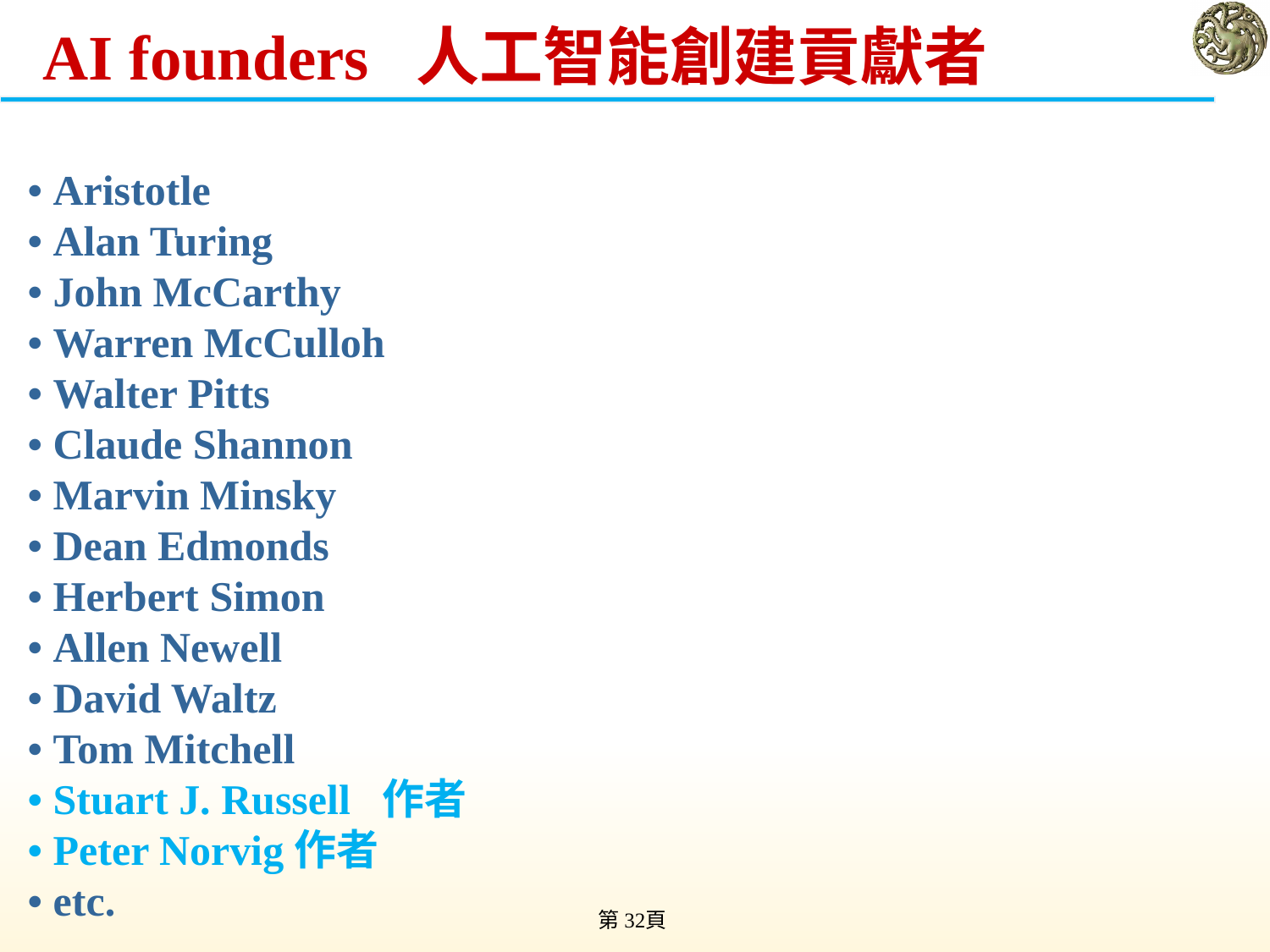

# AI founders  人工智能創建貢獻者
• Aristotle
• Alan Turing
• John McCarthy
• Warren McCulloh
• Walter Pitts
• Claude Shannon
• Marvin Minsky
• Dean Edmonds
• Herbert Simon
• Allen Newell
• David Waltz
• Tom Mitchell
• Stuart J. Russell  作者
• Peter Norvig作者
• etc.